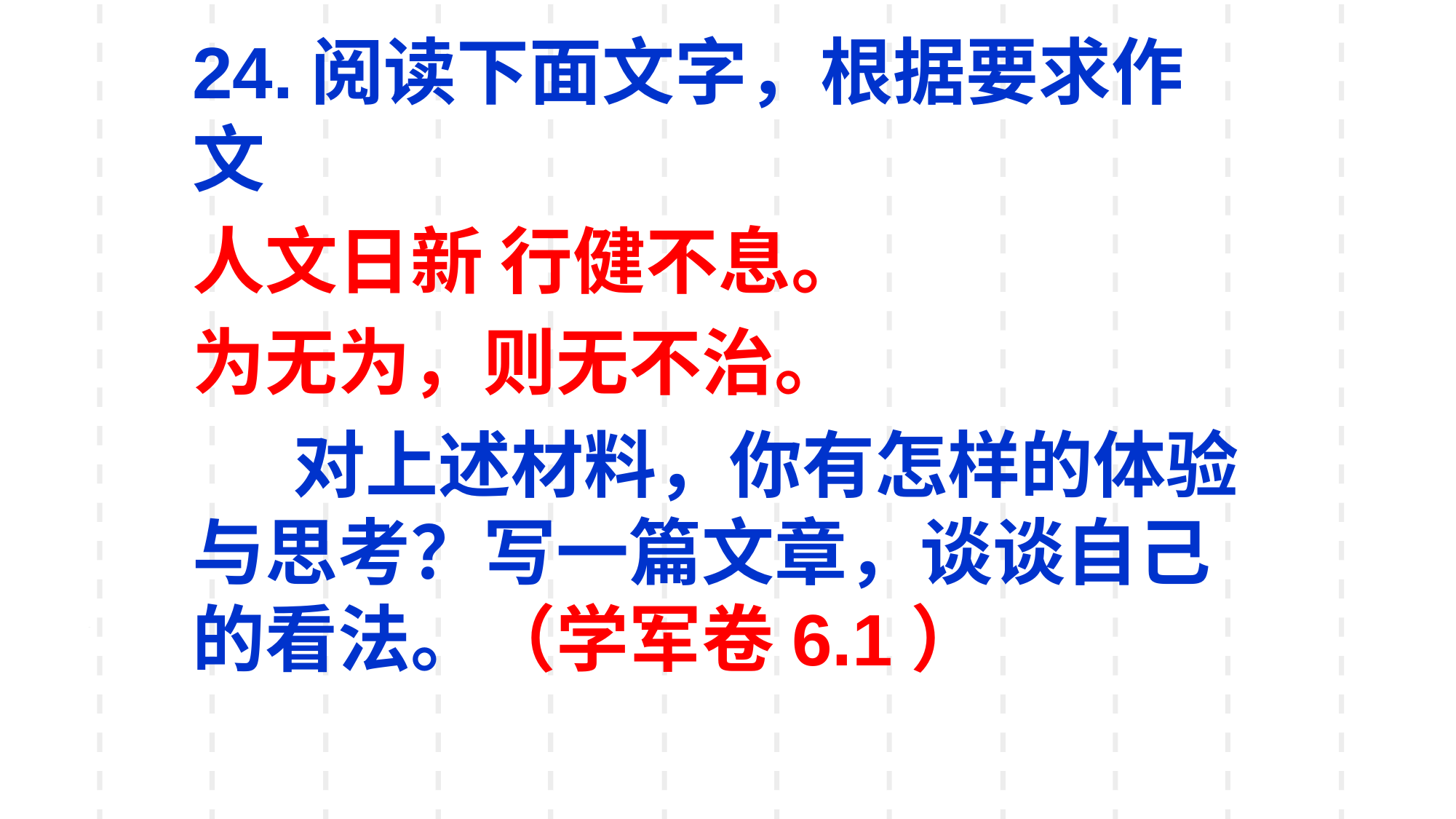

24.阅读下面文字，根据要求作文
人文日新 行健不息。
为无为，则无不治。
     对上述材料，你有怎样的体验与思考？写一篇文章，谈谈自己的看法。（学军卷6.1）